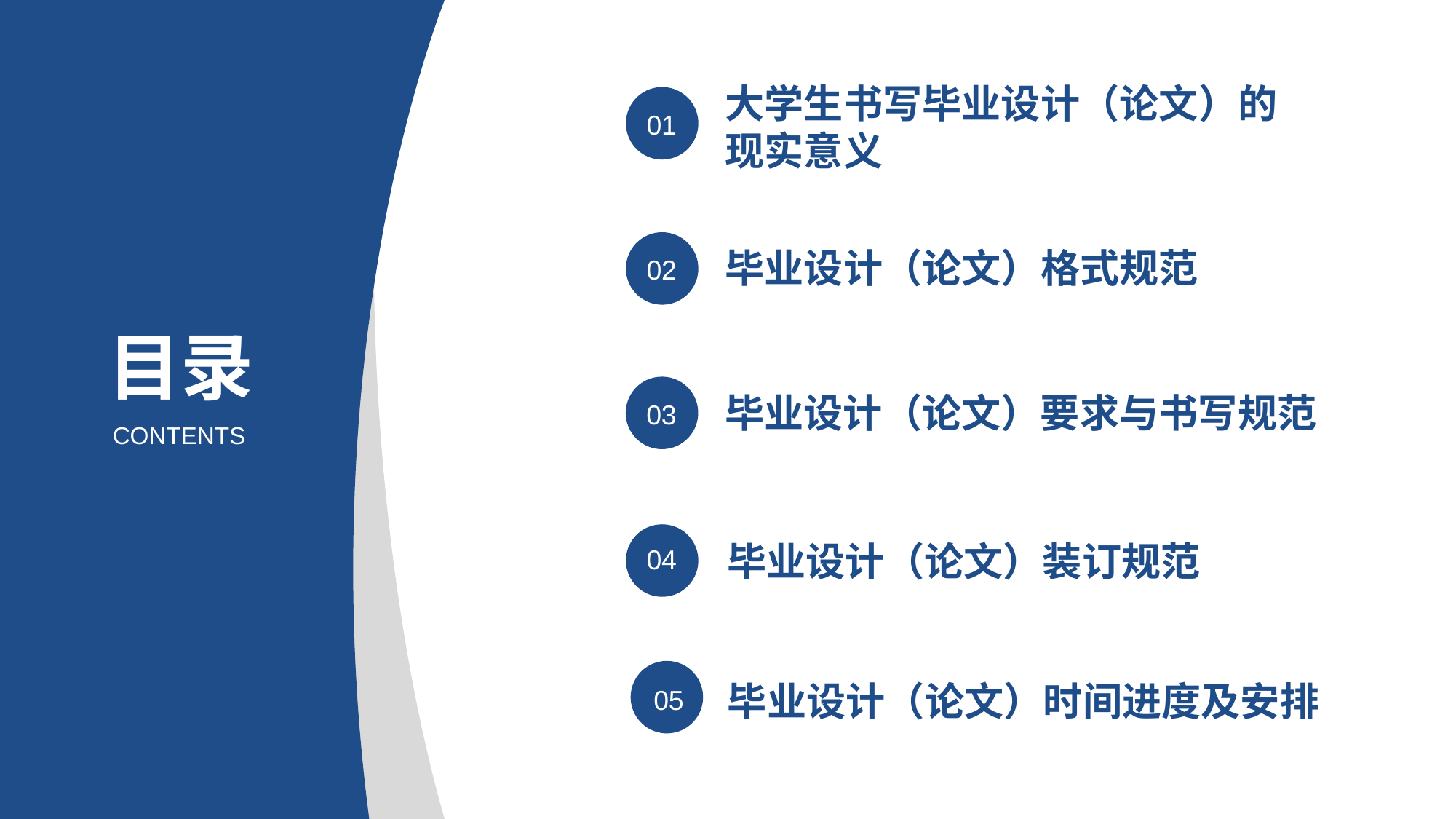

大学生书写毕业设计（论文）的现实意义

01

毕业设计（论文）格式规范
02
目录
CONTENTS

毕业设计（论文）要求与书写规范
03

毕业设计（论文）装订规范
04

毕业设计（论文）时间进度及安排
05